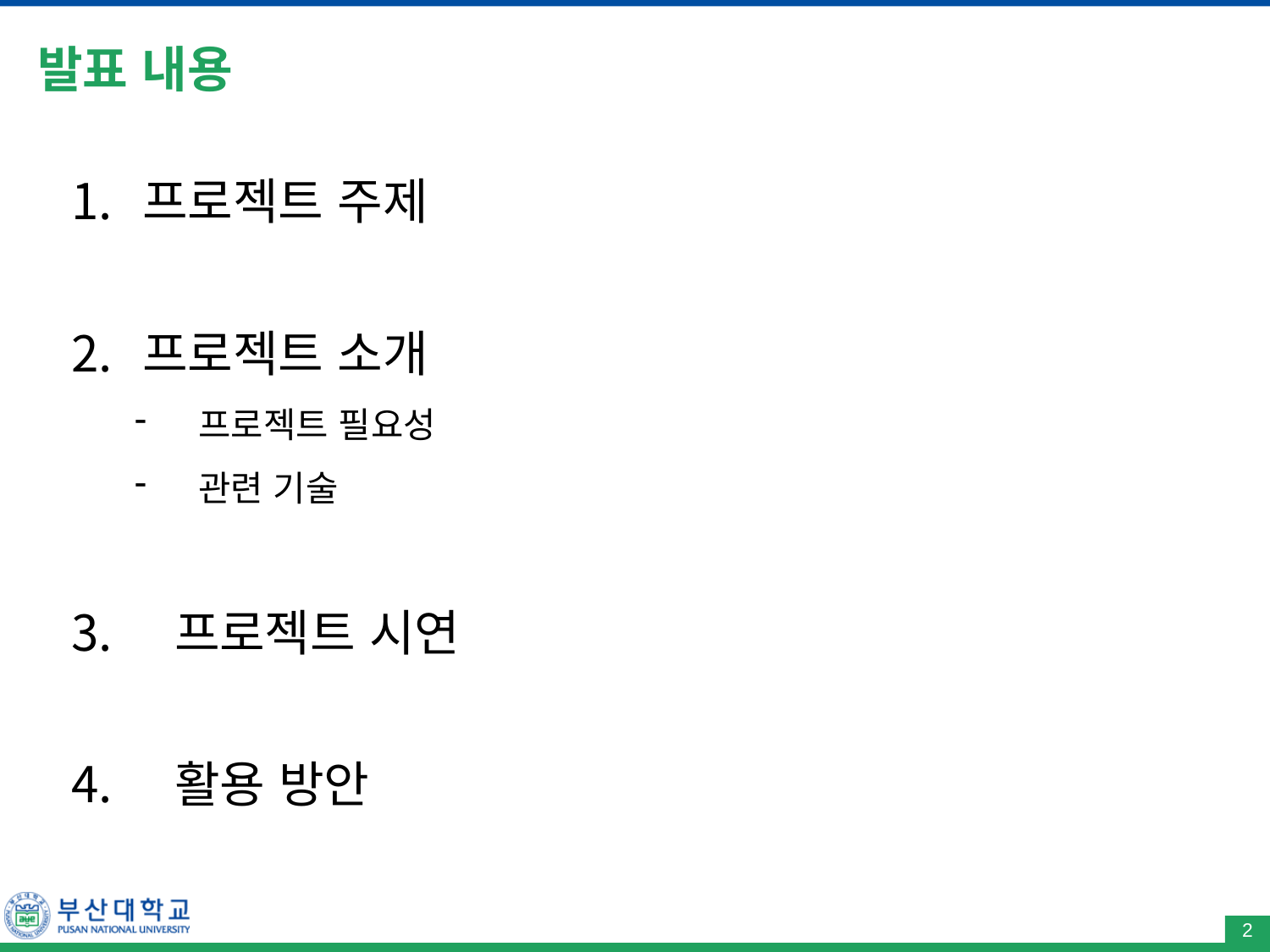

# 발표 내용
프로젝트 주제

프로젝트 소개
프로젝트 필요성
관련 기술

프로젝트 시연

활용 방안
2